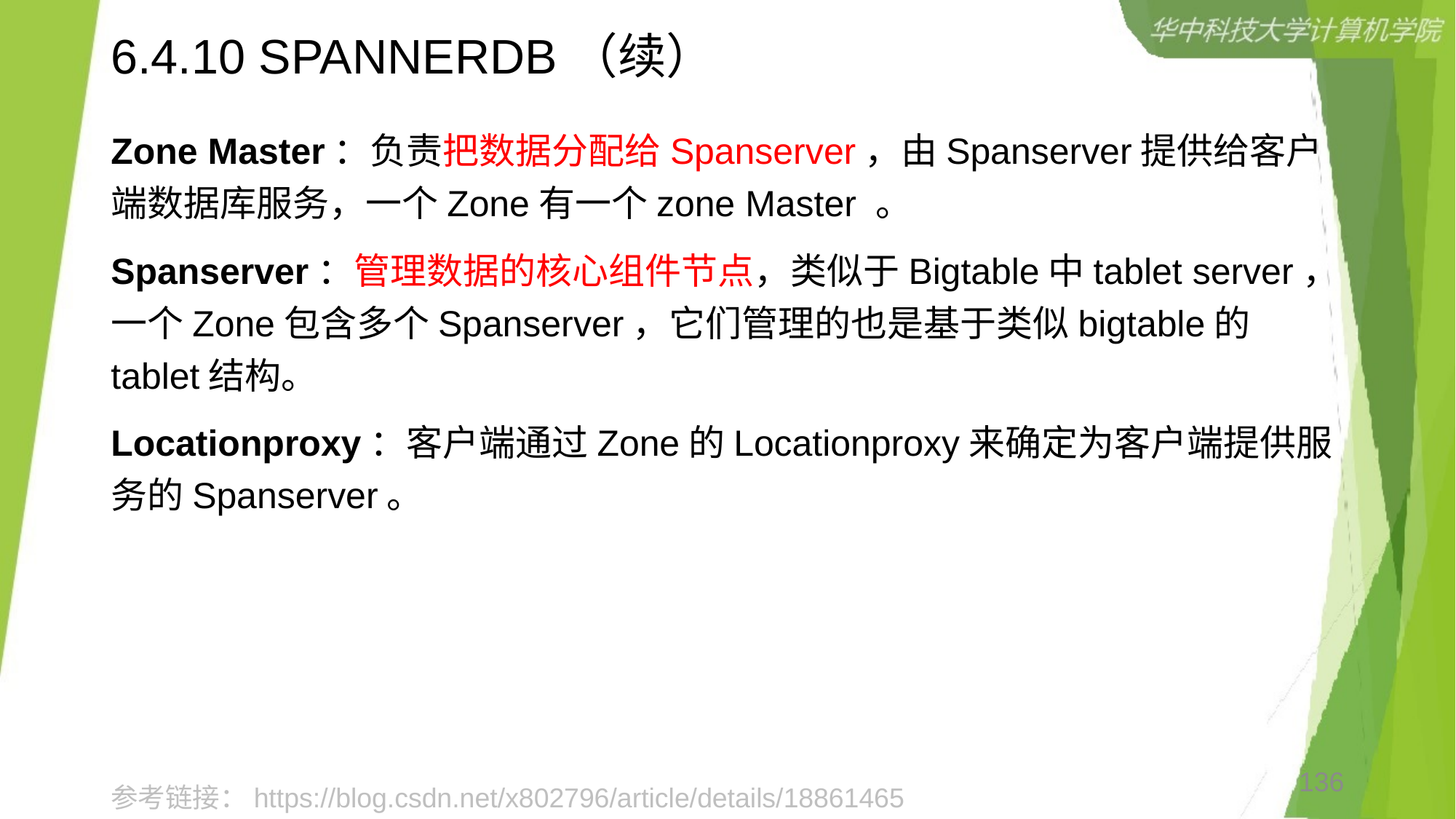

# 6.4.10 SPANNERDB（续）
Zone Master：负责把数据分配给Spanserver，由Spanserver提供给客户端数据库服务，一个Zone有一个zone Master 。
Spanserver：管理数据的核心组件节点，类似于Bigtable中tablet server，一个Zone包含多个Spanserver，它们管理的也是基于类似bigtable的tablet结构。
Locationproxy：客户端通过Zone的Locationproxy来确定为客户端提供服务的Spanserver。
136
参考链接：https://blog.csdn.net/x802796/article/details/18861465